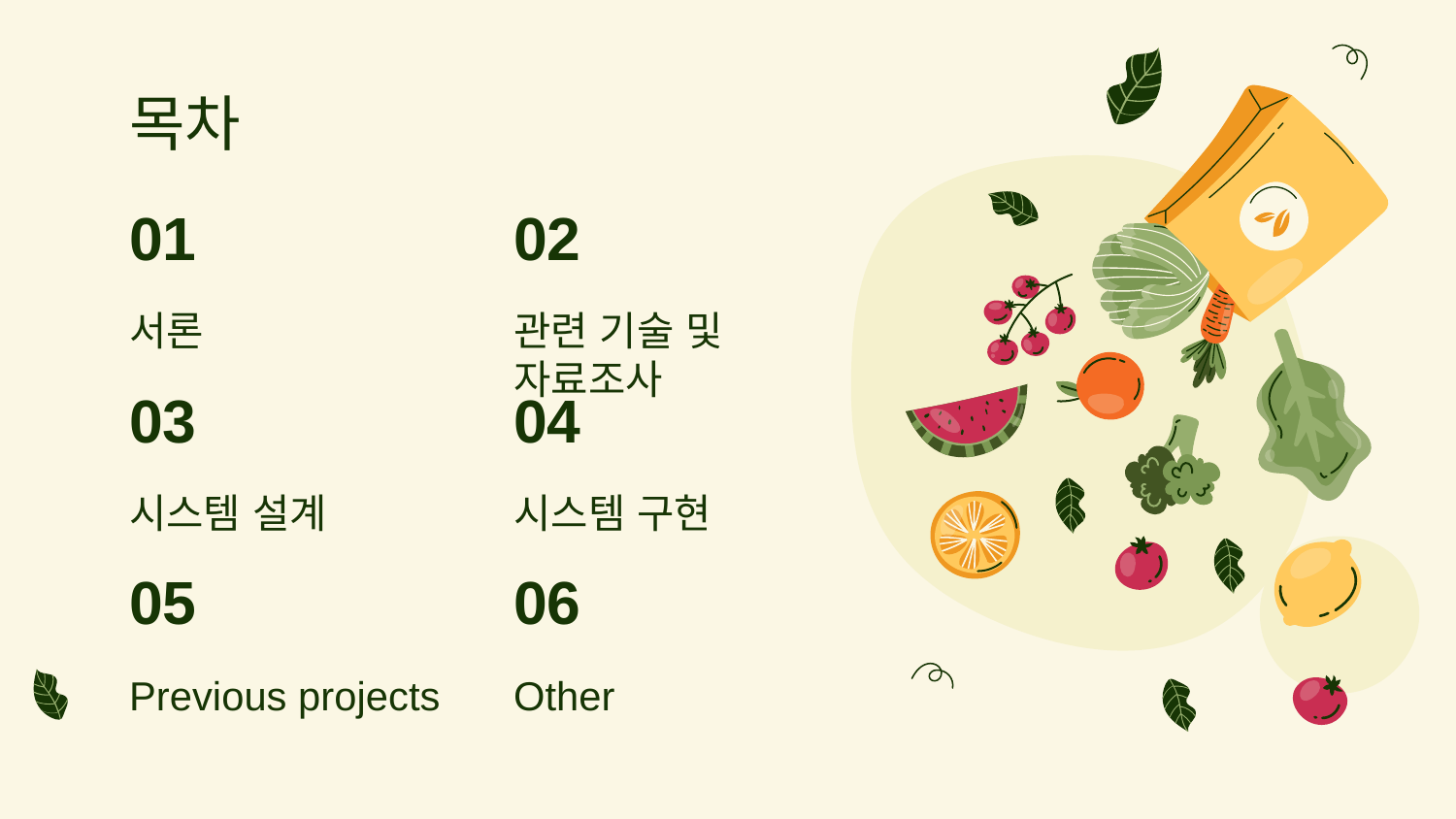

# 목차

01
02
서론
관련 기술 및 자료조사
04
03
시스템 설계
시스템 구현
06
05
Other
Previous projects